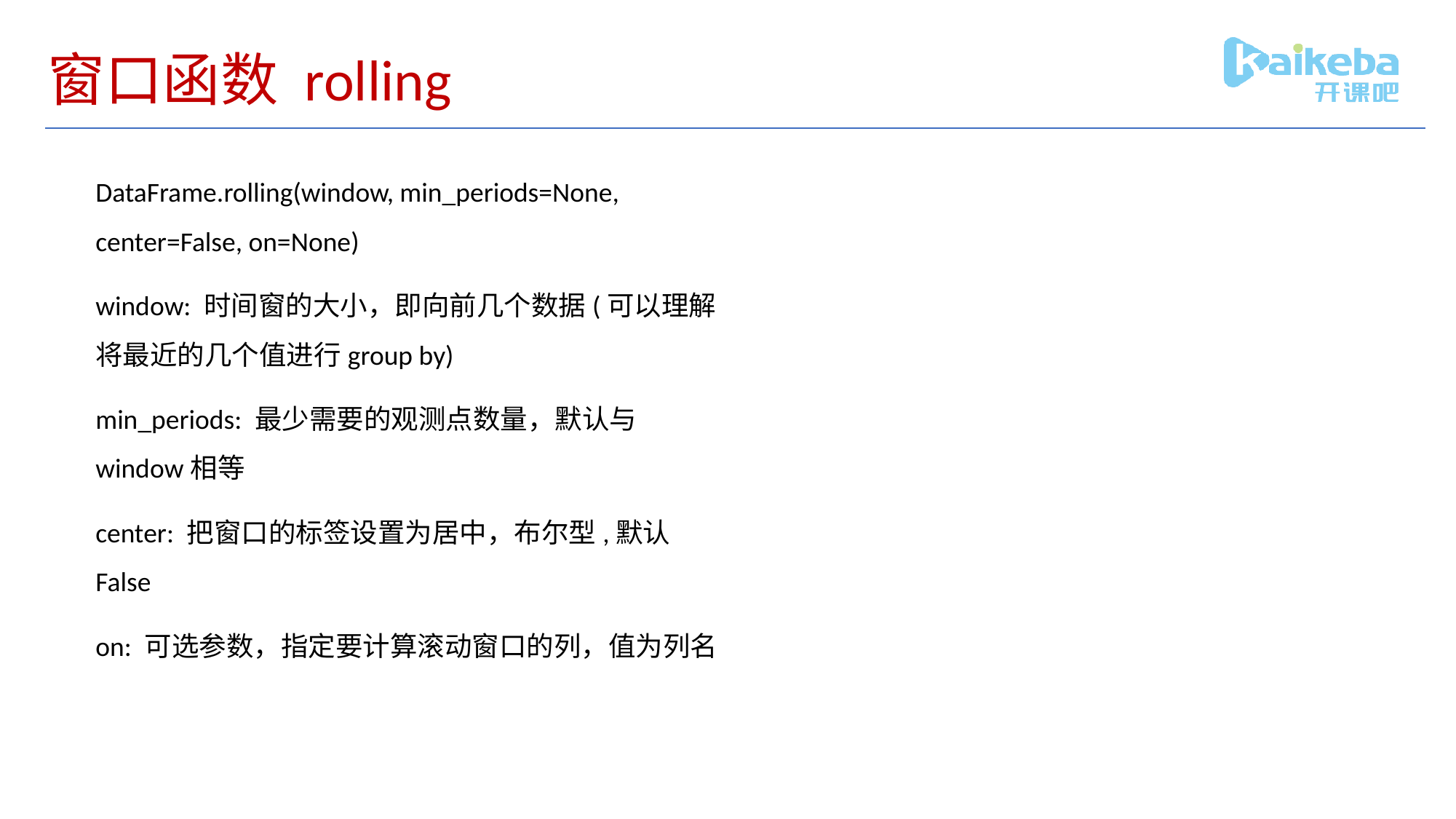

# 窗口函数 rolling
DataFrame.rolling(window, min_periods=None, center=False, on=None)
window: 时间窗的大小，即向前几个数据(可以理解将最近的几个值进行group by)
min_periods: 最少需要的观测点数量，默认与window相等
center: 把窗口的标签设置为居中，布尔型,默认False
on: 可选参数，指定要计算滚动窗口的列，值为列名